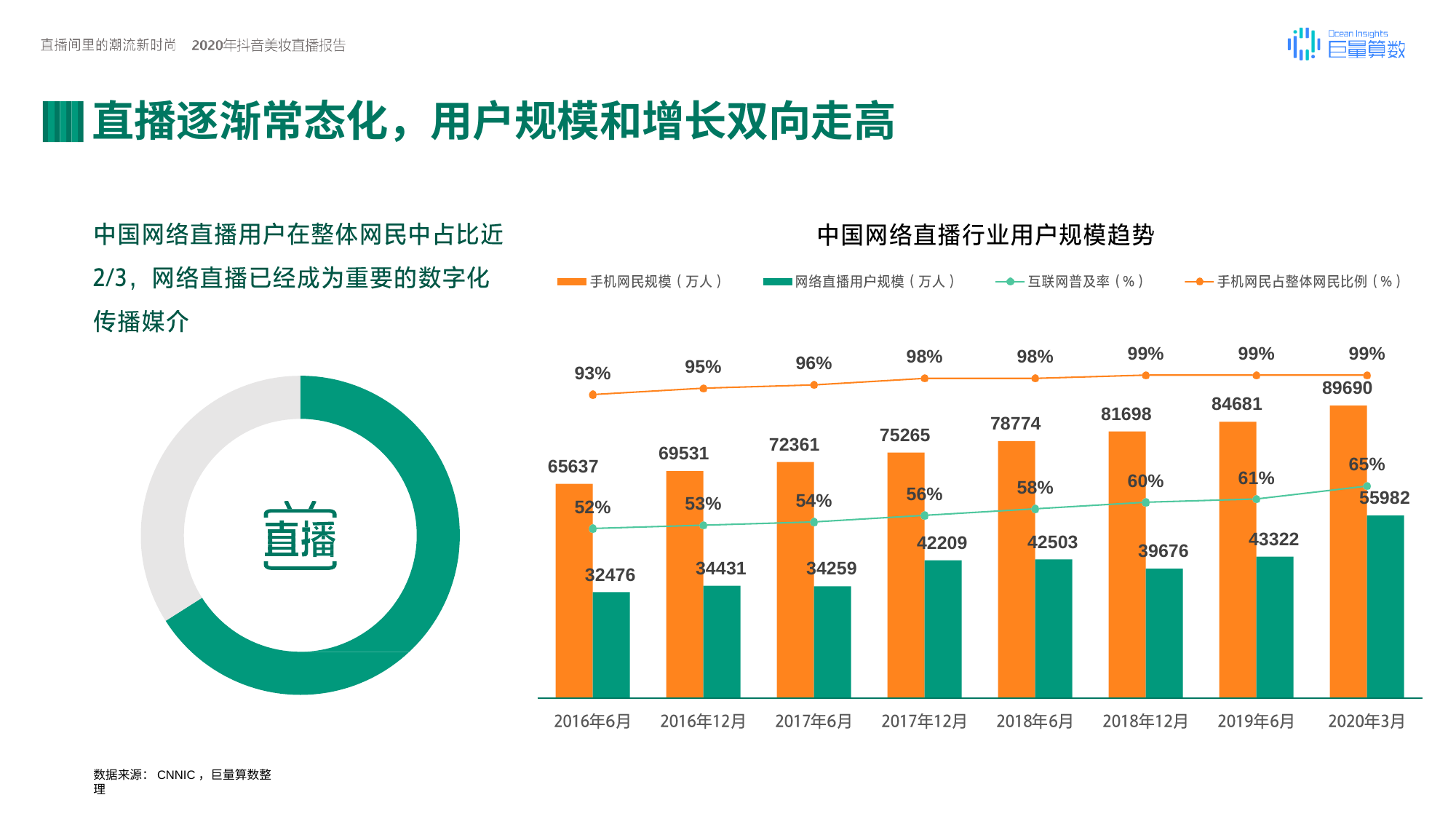

# 直播逐渐常态化，用户规模和增长双向走高

99%
89690
99%
99%
98%
98%
96%
95%
93%

84681
81698

78774
75265

72361

69531

65%

65637

61%
60%

58%
56%

55982

54%
53%
52%

43322

42503
42209

39676

34431
34259

32476

数据来源：CNNIC，巨量算数整理